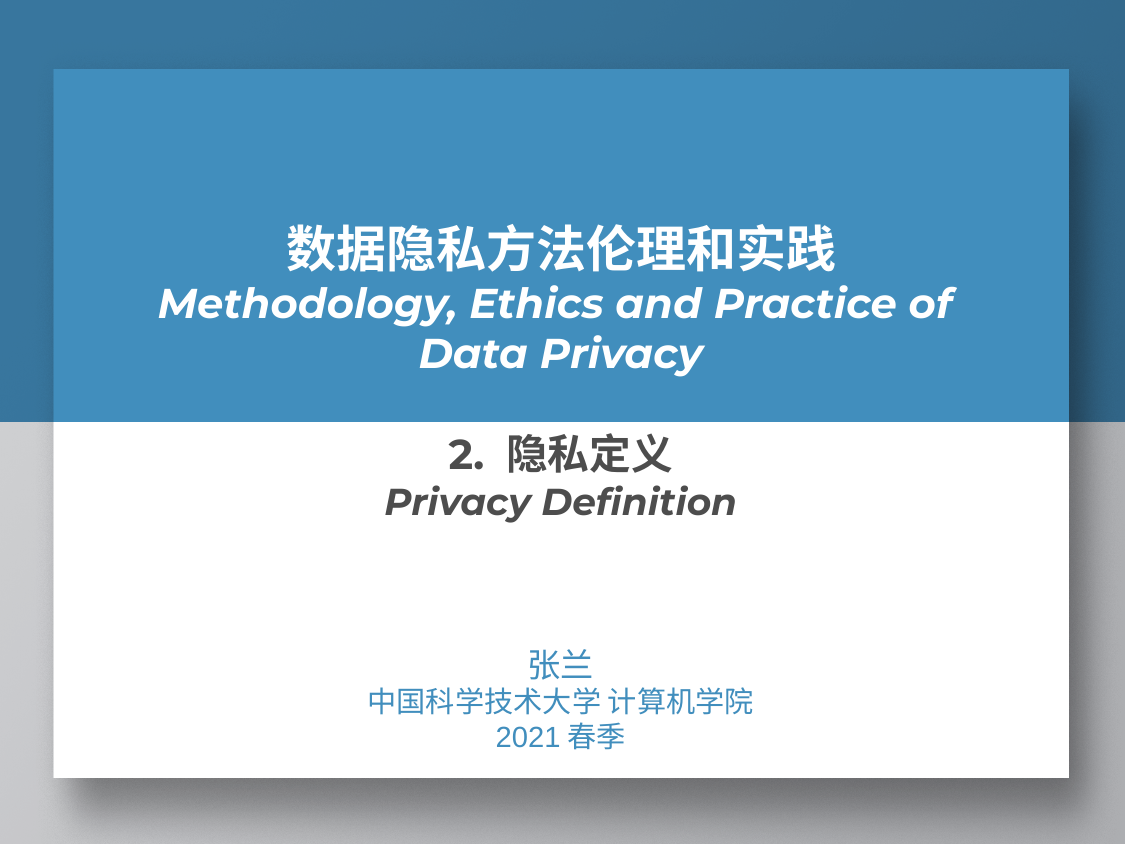

# 数据隐私方法伦理和实践 Methodology, Ethics and Practice of Data Privacy
2. 隐私定义
Privacy Definition
张兰
中国科学技术大学 计算机学院
2021春季